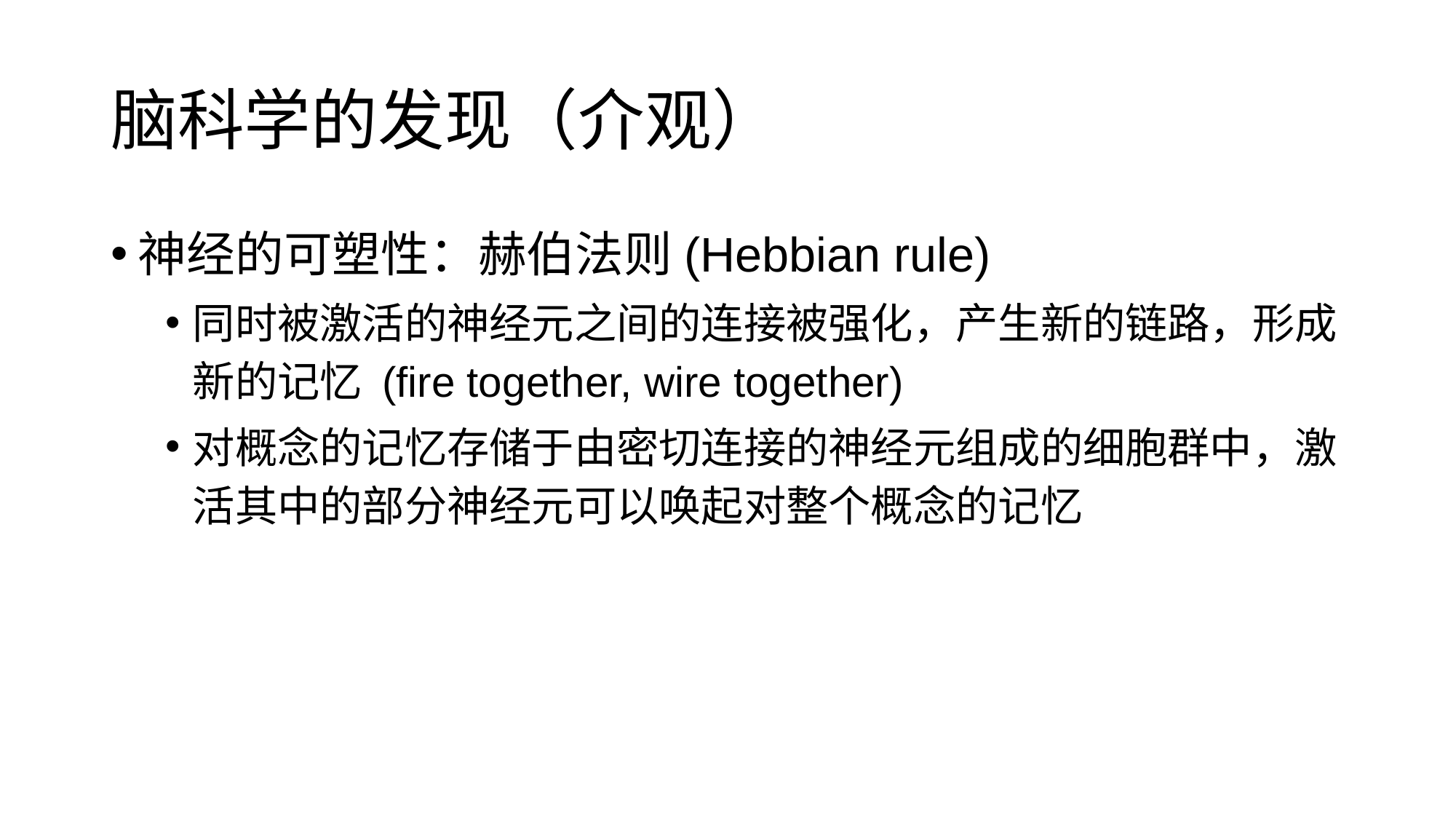

# 脑科学的发现（介观）
神经的可塑性：赫伯法则(Hebbian rule)
同时被激活的神经元之间的连接被强化，产生新的链路，形成新的记忆 (fire together, wire together)
对概念的记忆存储于由密切连接的神经元组成的细胞群中，激活其中的部分神经元可以唤起对整个概念的记忆